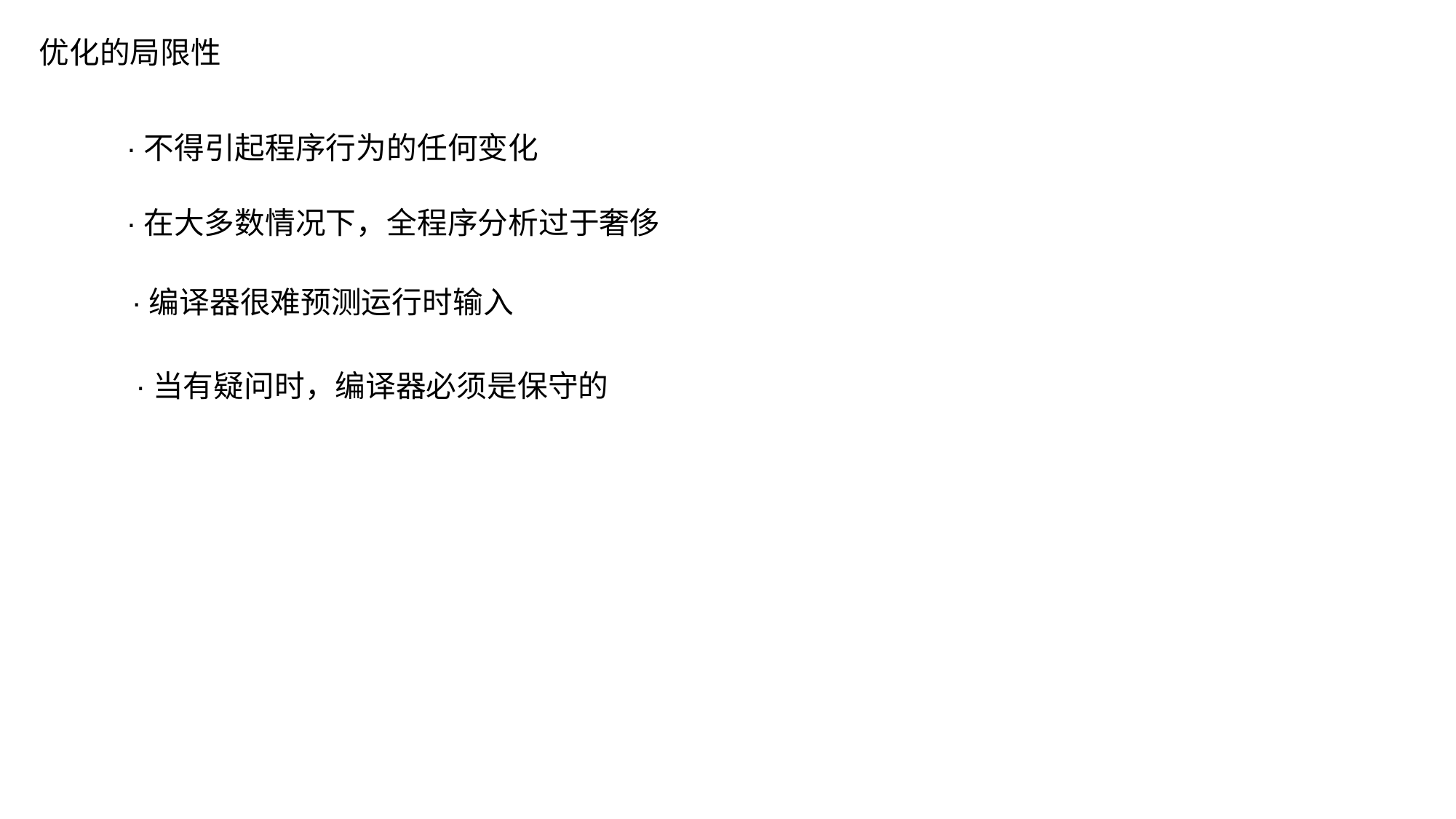

优化的局限性
 ·不得引起程序行为的任何变化
 ·在大多数情况下，全程序分析过于奢侈
·编译器很难预测运行时输入
·当有疑问时，编译器必须是保守的